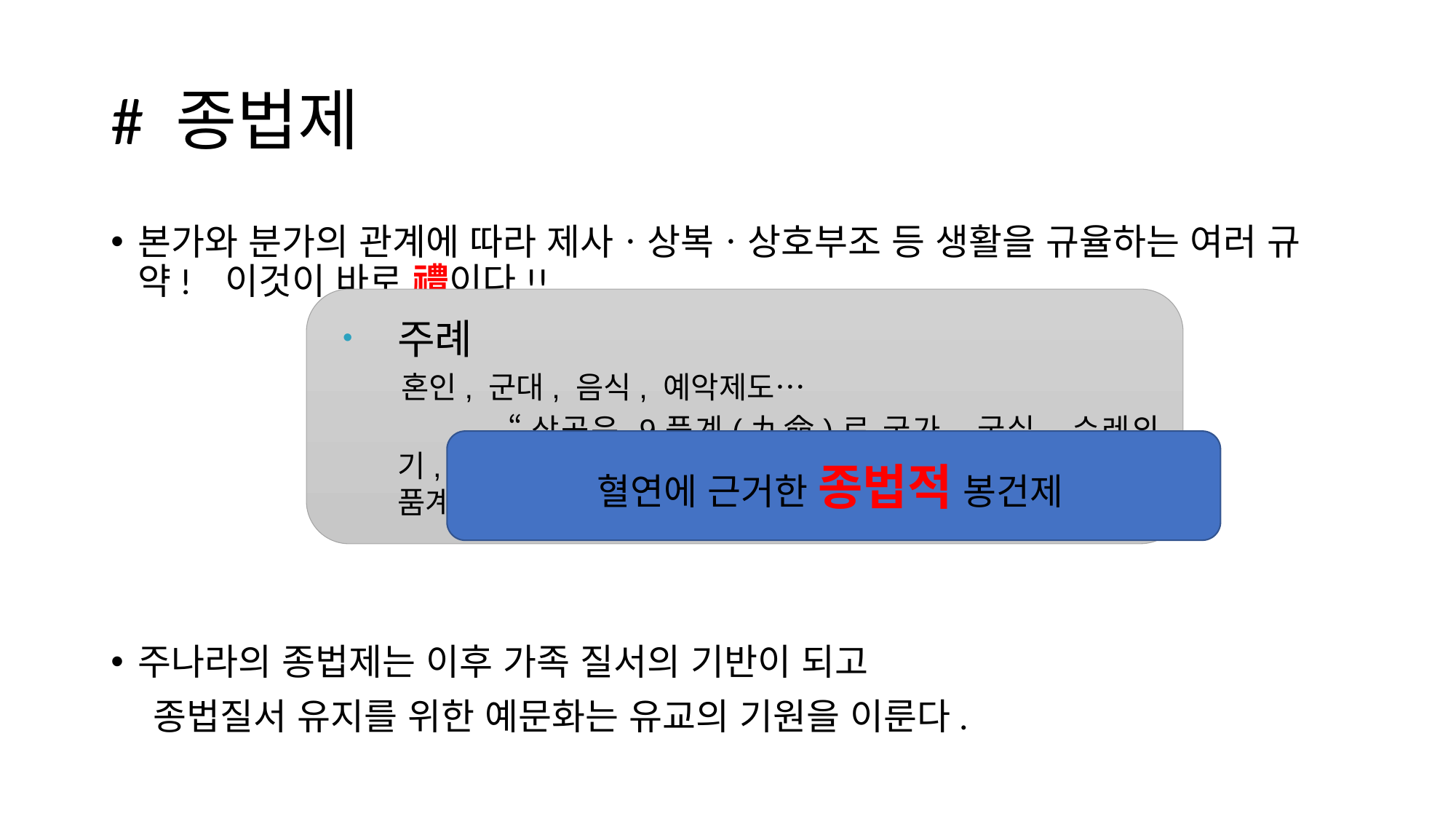

# # 종법제
본가와 분가의 관계에 따라 제사ㆍ상복ㆍ상호부조 등 생활을 규율하는 여러 규약!   이것이 바로 禮이다!!

주나라의 종법제는 이후 가족 질서의 기반이 되고
  종법질서 유지를 위한 예문화는 유교의 기원을 이룬다.
주례
      혼인, 군대, 음식, 예악제도…
	“상공은 9품계(九命)로 국가, 궁실, 수레의 기, 의복, 	의례가 모두 9를 마디로 한다. 후백은 7품계로 7을 마	디로 한다”  (춘관편)
혈연에 근거한 종법적 봉건제